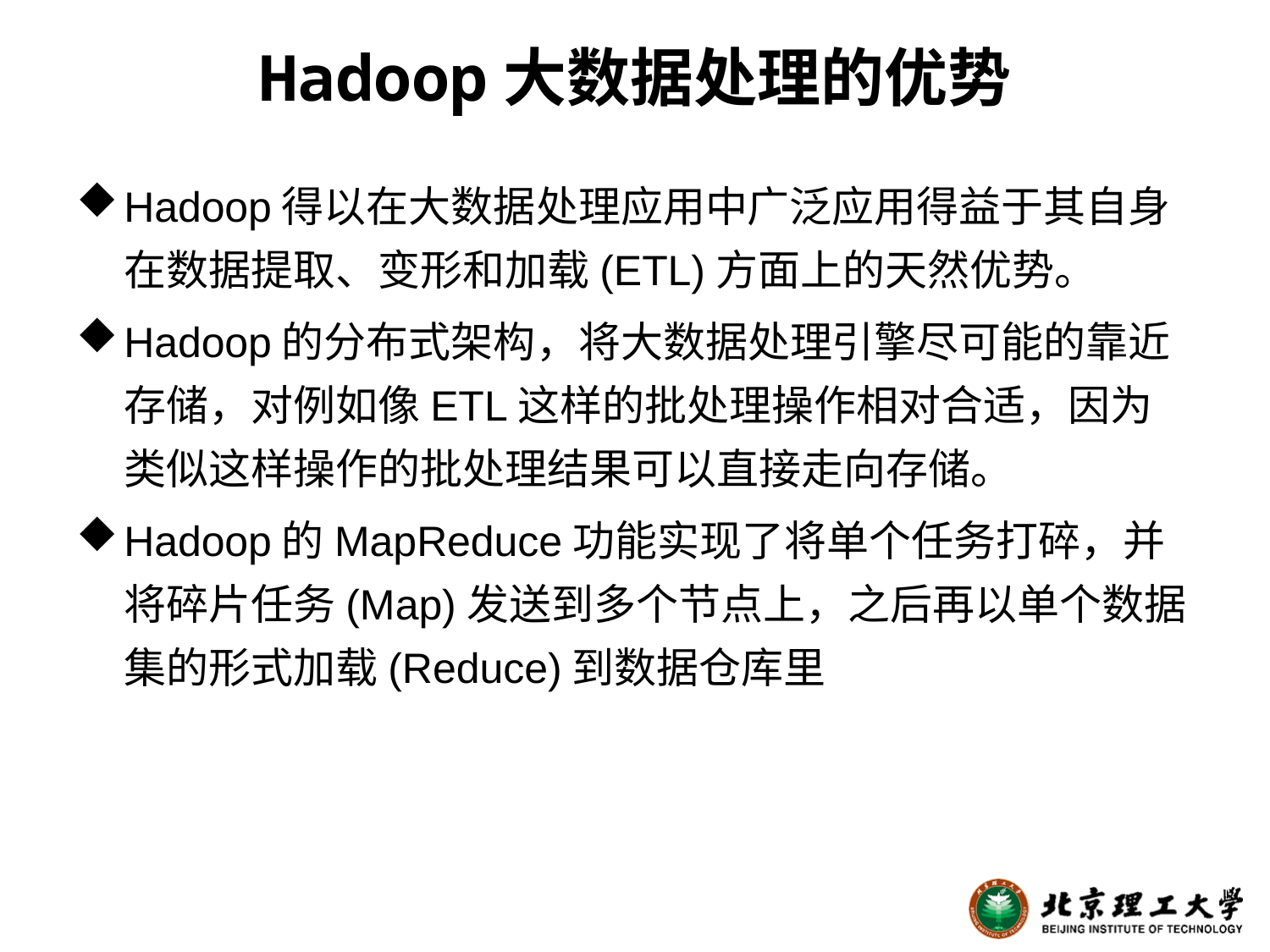

# Hadoop大数据处理的优势
Hadoop得以在大数据处理应用中广泛应用得益于其自身在数据提取、变形和加载(ETL)方面上的天然优势。
Hadoop的分布式架构，将大数据处理引擎尽可能的靠近存储，对例如像ETL这样的批处理操作相对合适，因为类似这样操作的批处理结果可以直接走向存储。
Hadoop的MapReduce功能实现了将单个任务打碎，并将碎片任务(Map)发送到多个节点上，之后再以单个数据集的形式加载(Reduce)到数据仓库里